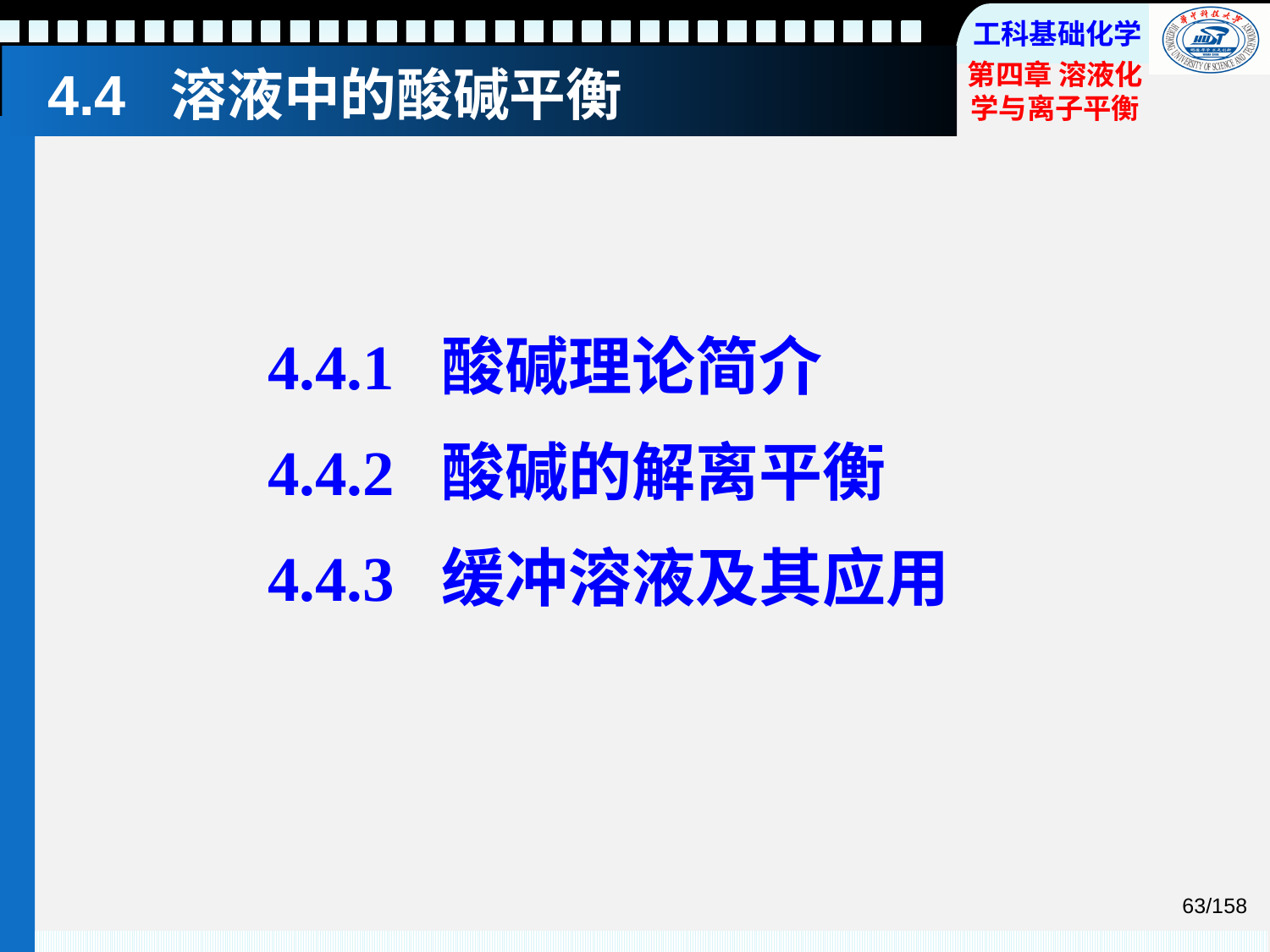

# 4.4  溶液中的酸碱平衡
4.4.1  酸碱理论简介
4.4.2  酸碱的解离平衡
4.4.3  缓冲溶液及其应用